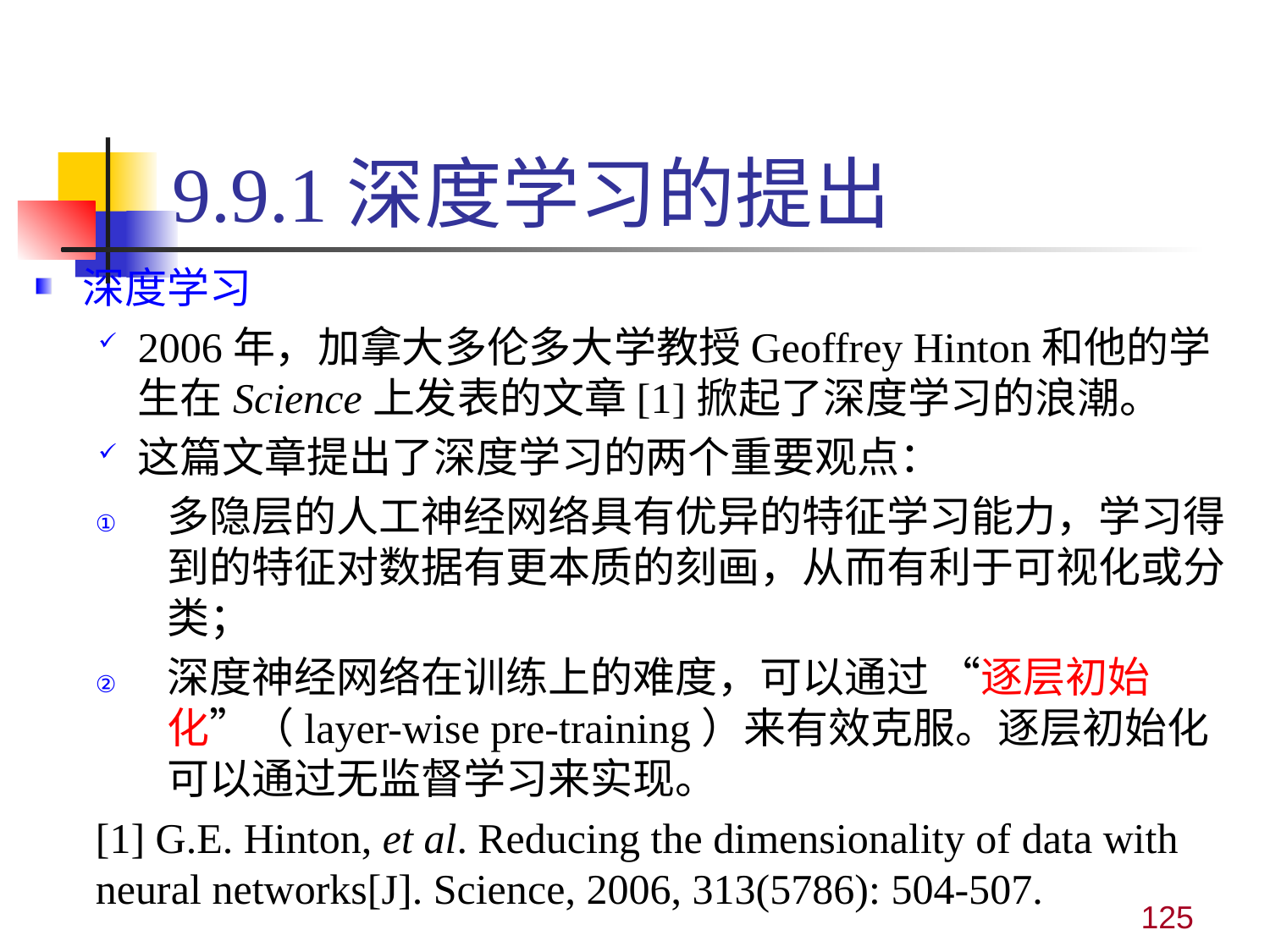

# 9.9.1深度学习的提出
深度学习
2006年，加拿大多伦多大学教授Geoffrey Hinton和他的学生在Science上发表的文章[1]掀起了深度学习的浪潮。
这篇文章提出了深度学习的两个重要观点：
多隐层的人工神经网络具有优异的特征学习能力，学习得到的特征对数据有更本质的刻画，从而有利于可视化或分类；
深度神经网络在训练上的难度，可以通过 “逐层初始化”（layer-wise pre-training）来有效克服。逐层初始化可以通过无监督学习来实现。
[1] G.E. Hinton, et al. Reducing the dimensionality of data with neural networks[J]. Science, 2006, 313(5786): 504-507.
125